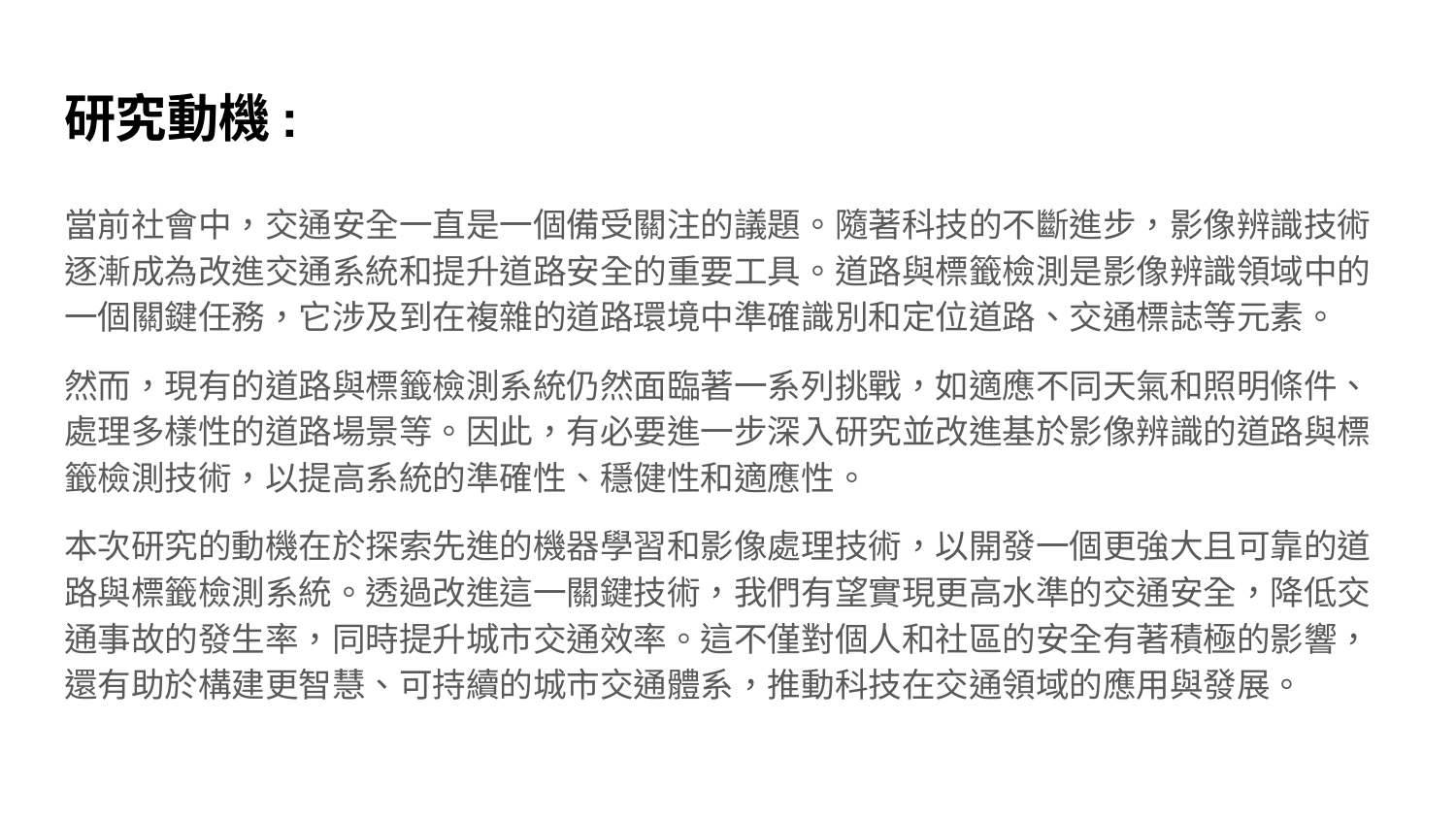

# 研究動機:
當前社會中，交通安全一直是一個備受關注的議題。隨著科技的不斷進步，影像辨識技術逐漸成為改進交通系統和提升道路安全的重要工具。道路與標籤檢測是影像辨識領域中的一個關鍵任務，它涉及到在複雜的道路環境中準確識別和定位道路、交通標誌等元素。
然而，現有的道路與標籤檢測系統仍然面臨著一系列挑戰，如適應不同天氣和照明條件、處理多樣性的道路場景等。因此，有必要進一步深入研究並改進基於影像辨識的道路與標籤檢測技術，以提高系統的準確性、穩健性和適應性。
本次研究的動機在於探索先進的機器學習和影像處理技術，以開發一個更強大且可靠的道路與標籤檢測系統。透過改進這一關鍵技術，我們有望實現更高水準的交通安全，降低交通事故的發生率，同時提升城市交通效率。這不僅對個人和社區的安全有著積極的影響，還有助於構建更智慧、可持續的城市交通體系，推動科技在交通領域的應用與發展。